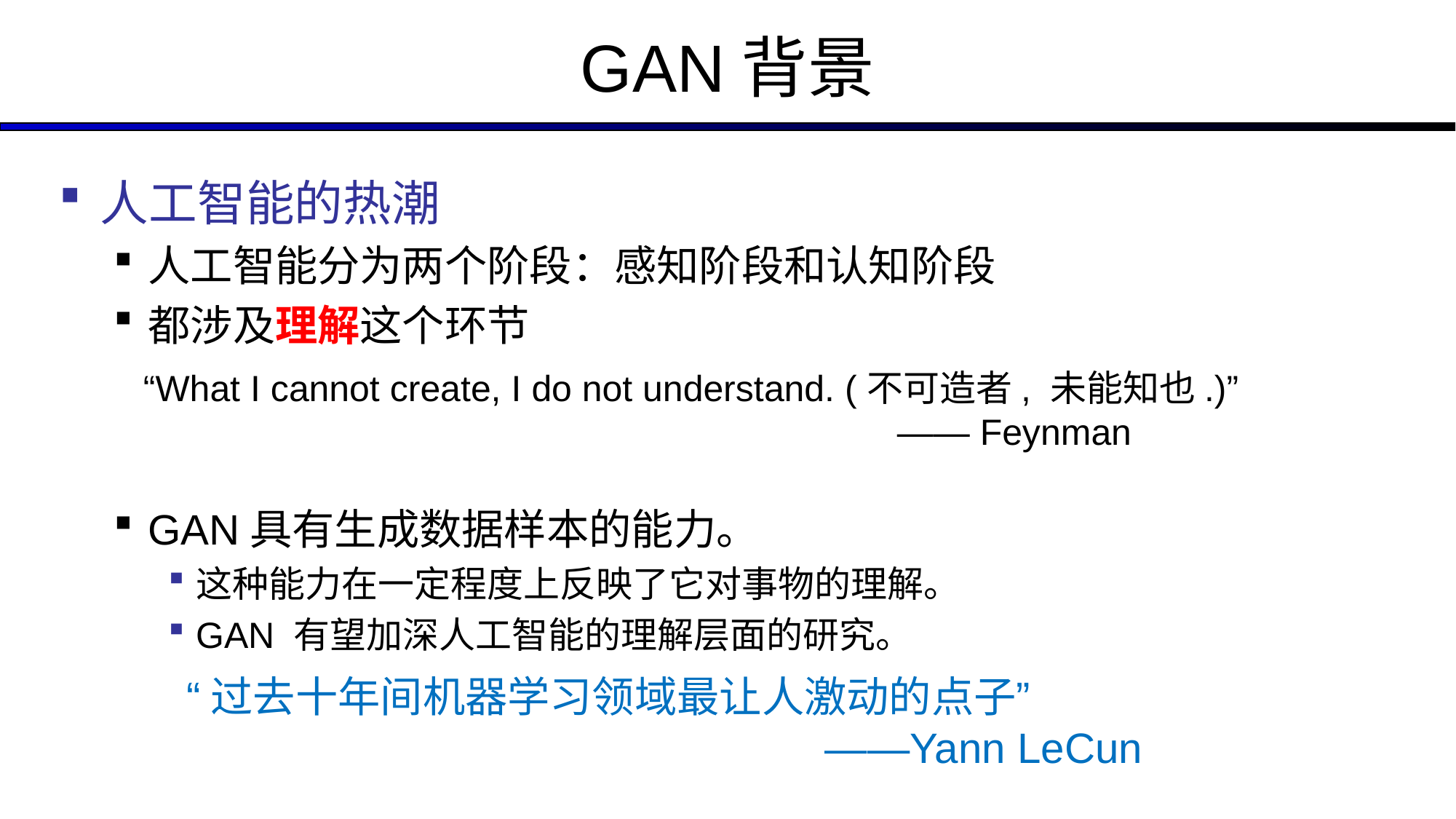

# GAN背景
人工智能的热潮
人工智能分为两个阶段：感知阶段和认知阶段
都涉及理解这个环节

GAN具有生成数据样本的能力。
这种能力在一定程度上反映了它对事物的理解。
GAN 有望加深人工智能的理解层面的研究。
“What I cannot create, I do not understand. (不可造者, 未能知也.)”
                                                                          —— Feynman
“过去十年间机器学习领域最让人激动的点子”
                                                      ——Yann LeCun